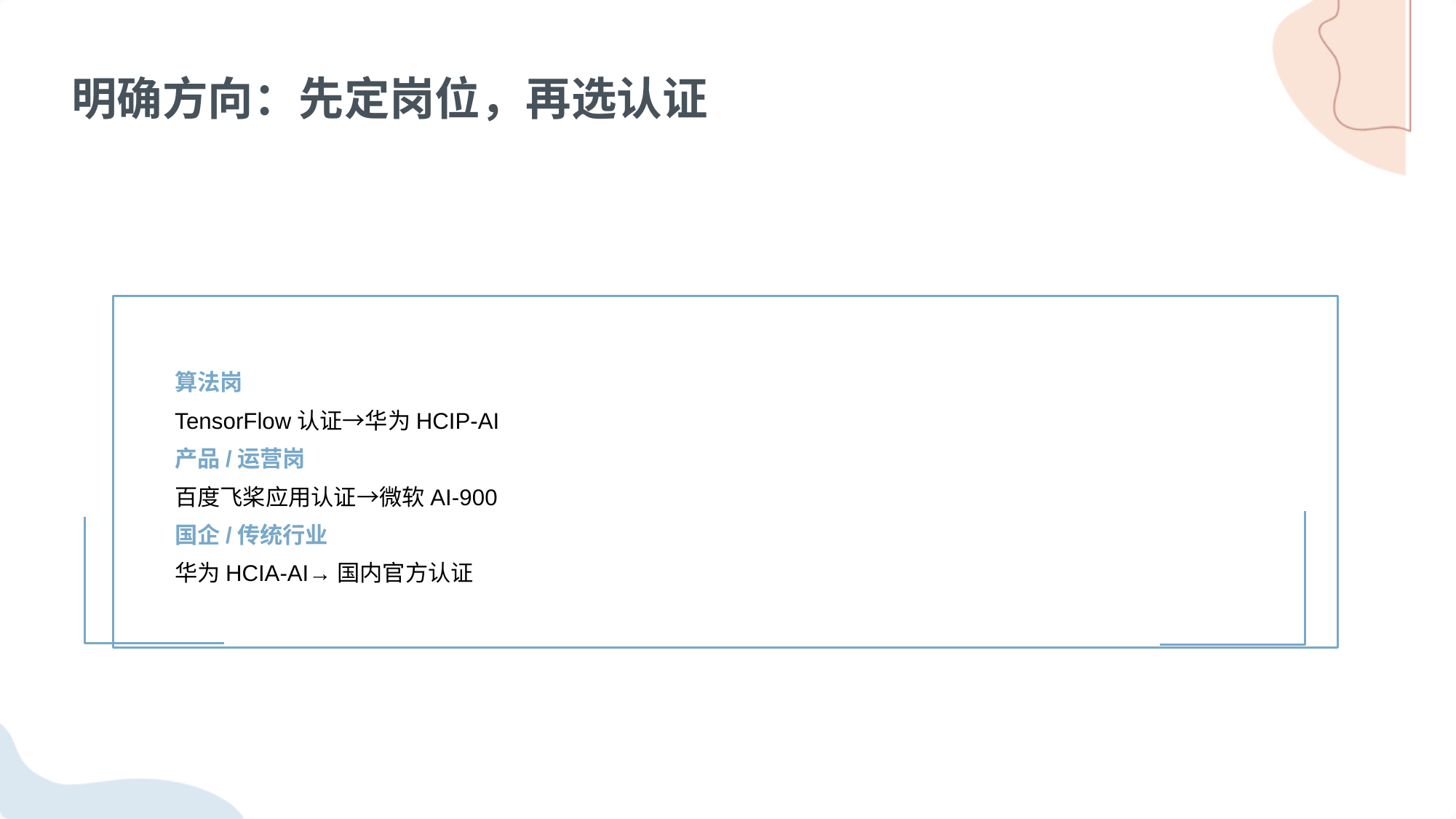

明确方向：先定岗位，再选认证

算法岗
TensorFlow认证→华为HCIP-AI
产品/运营岗
百度飞桨应用认证→微软AI-900
国企/传统行业
华为HCIA-AI→国内官方认证